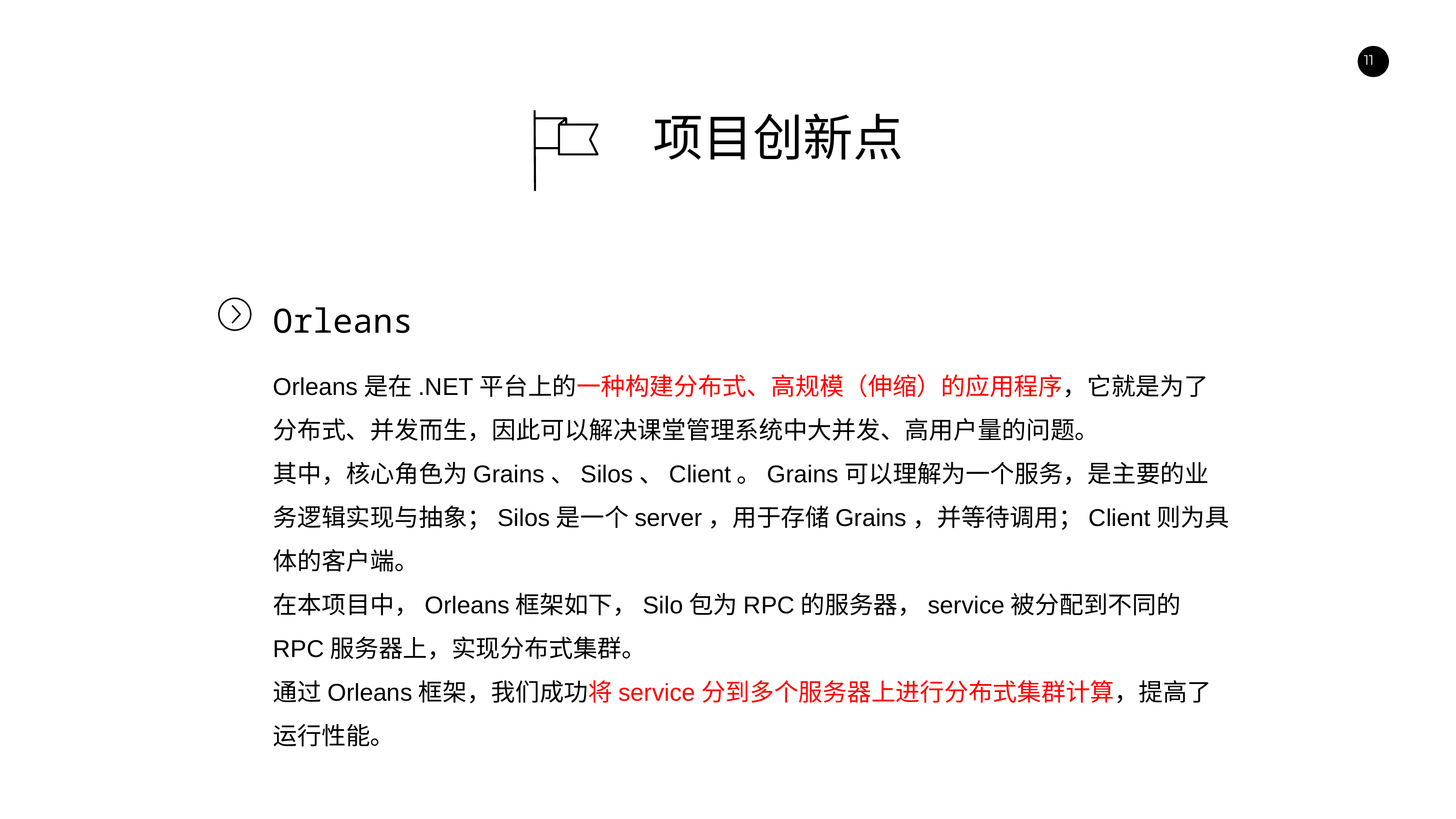

项目创新点

Orleans

Orleans是在.NET平台上的一种构建分布式、高规模（伸缩）的应用程序，它就是为了分布式、并发而生，因此可以解决课堂管理系统中大并发、高用户量的问题。
其中，核心角色为Grains、Silos、Client。Grains可以理解为一个服务，是主要的业务逻辑实现与抽象；Silos是一个server，用于存储Grains，并等待调用；Client则为具体的客户端。
在本项目中，Orleans框架如下，Silo包为RPC的服务器，service被分配到不同的RPC服务器上，实现分布式集群。
通过Orleans框架，我们成功将service分到多个服务器上进行分布式集群计算，提高了运行性能。